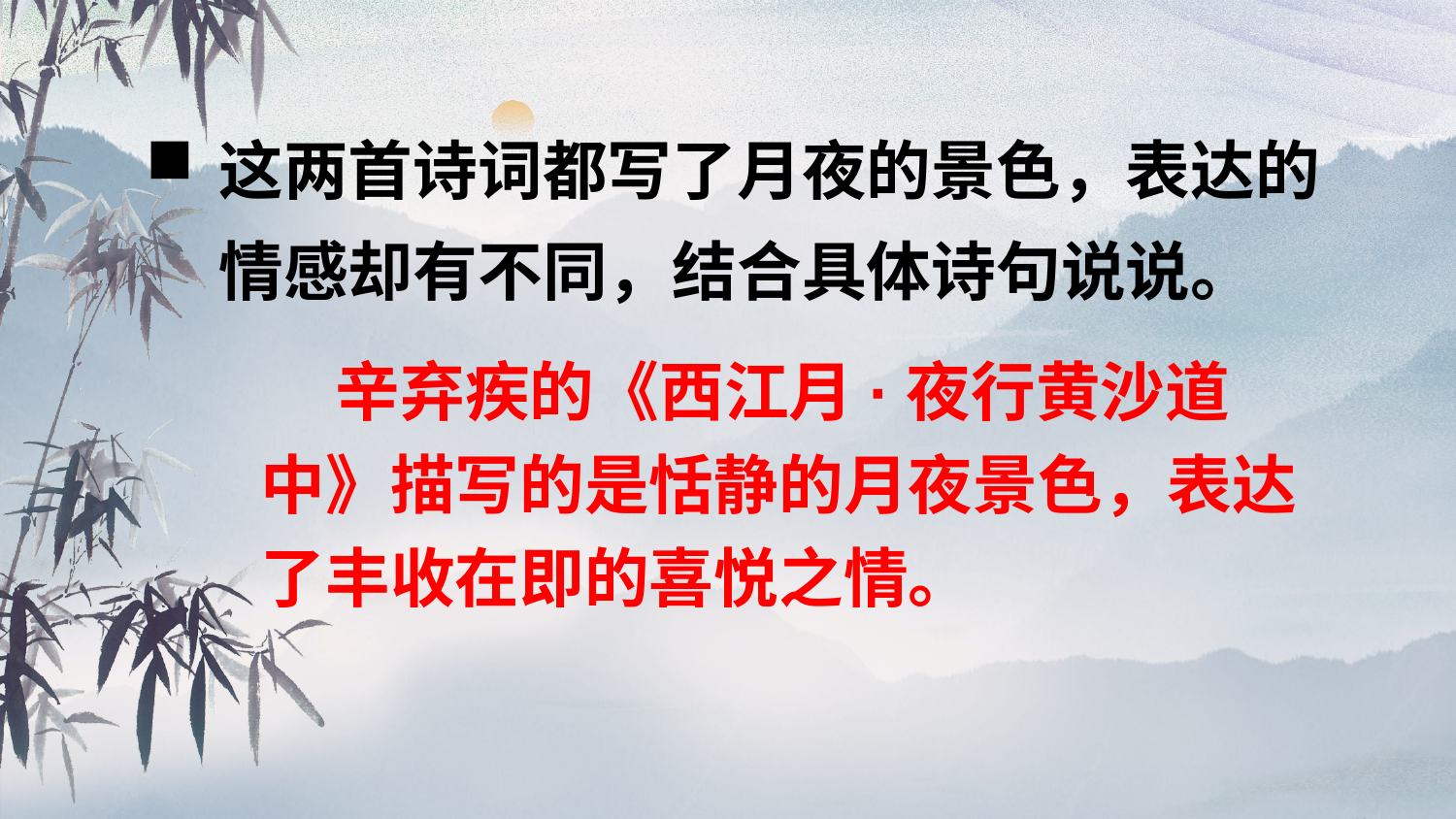

这两首诗词都写了月夜的景色，表达的情感却有不同，结合具体诗句说说。
    辛弃疾的《西江月·夜行黄沙道中》描写的是恬静的月夜景色，表达了丰收在即的喜悦之情。